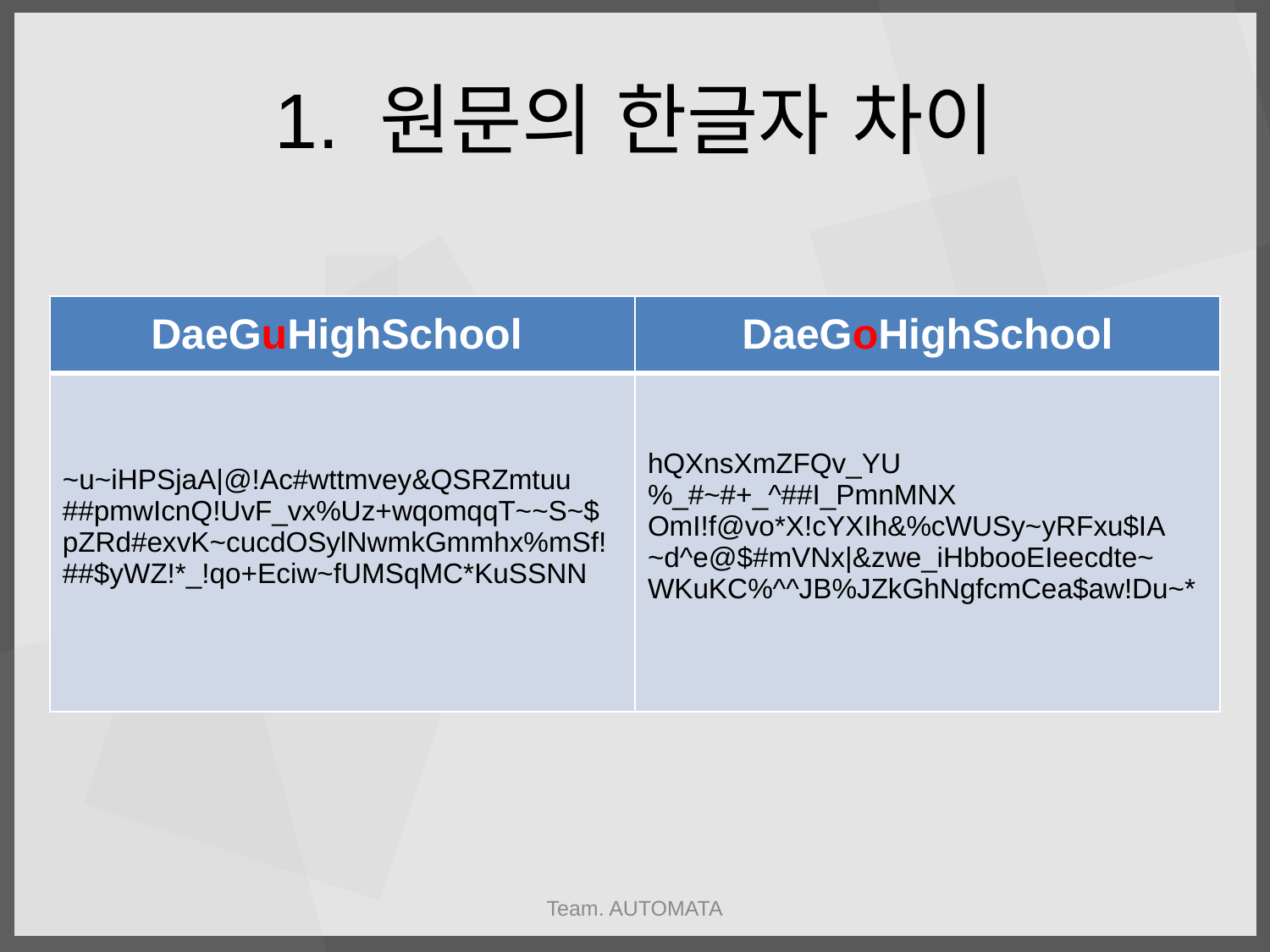

# 1. 원문의 한글자 차이

| DaeGuHighSchool | DaeGoHighSchool |
| --- | --- |
| ~u~iHPSjaA|@!Ac#wttmvey&QSRZmtuu ##pmwIcnQ!UvF\_vx%Uz+wqomqqT~~S~$ pZRd#exvK~cucdOSylNwmkGmmhx%mSf! ##$yWZ!\*\_!qo+Eciw~fUMSqMC\*KuSSNN | hQXnsXmZFQv\_YU%\_#~#+\_^##I\_PmnMNX OmI!f@vo\*X!cYXIh&%cWUSy~yRFxu$IA ~d^e@$#mVNx|&zwe\_iHbbooEIeecdte~ WKuKC%^^JB%JZkGhNgfcmCea$aw!Du~\* |
Team. AUTOMATA